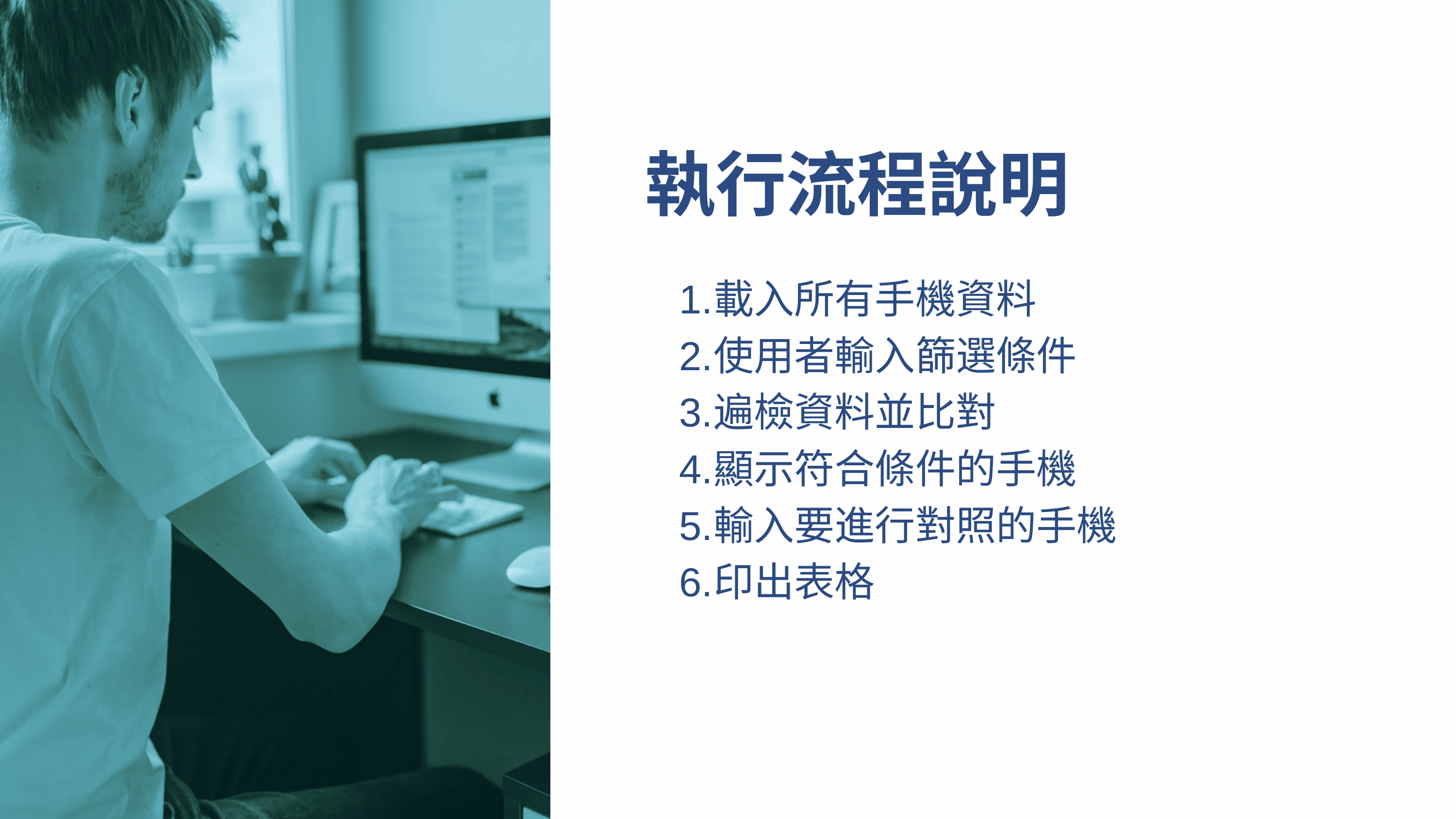

執行流程說明
載入所有手機資料
使用者輸入篩選條件
遍檢資料並比對
顯示符合條件的手機
輸入要進行對照的手機
印出表格